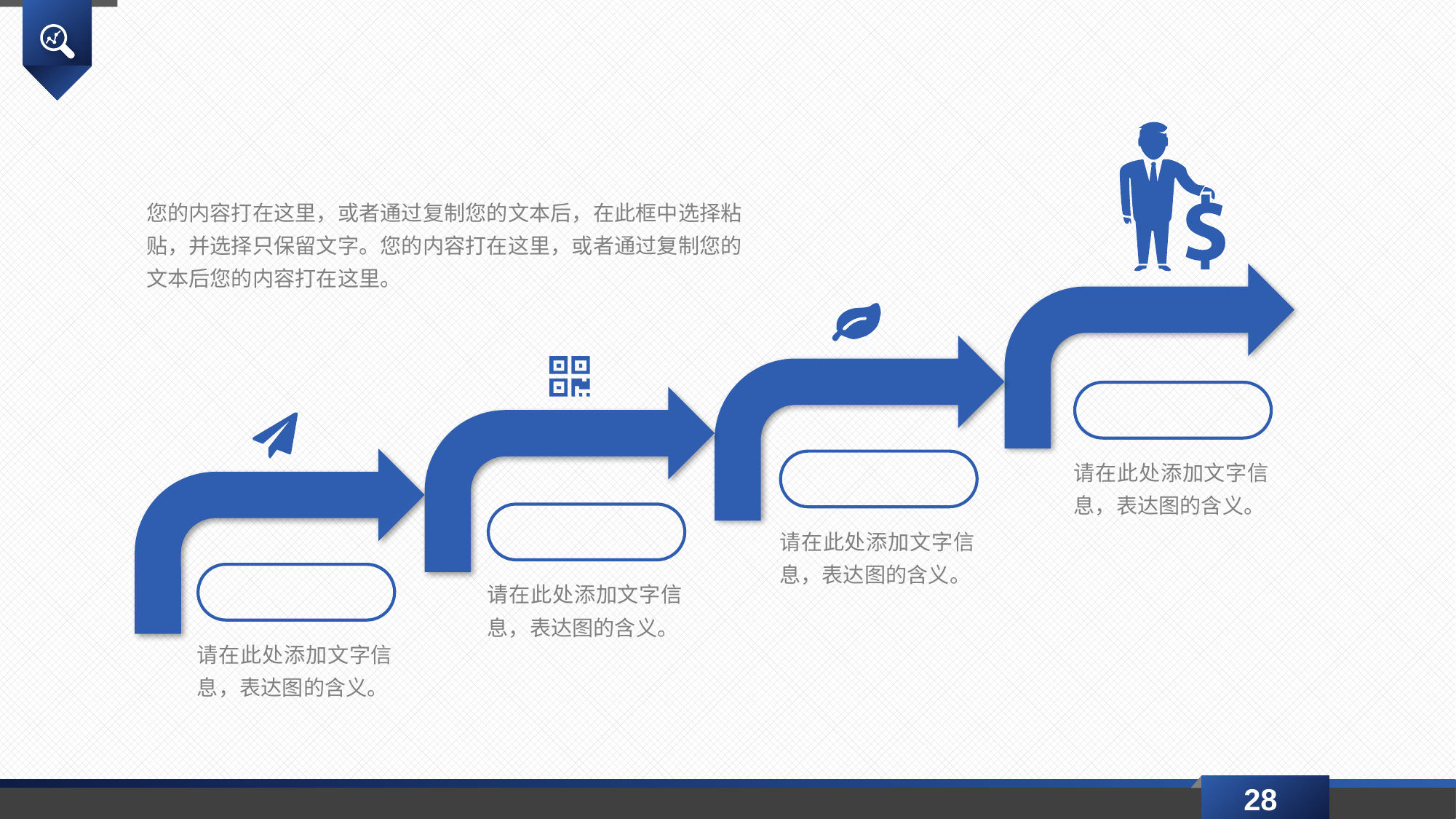

您的内容打在这里，或者通过复制您的文本后，在此框中选择粘贴，并选择只保留文字。您的内容打在这里，或者通过复制您的文本后您的内容打在这里。

请在此处添加文字信息，表达图的含义。

请在此处添加文字信息，表达图的含义。

请在此处添加文字信息，表达图的含义。

请在此处添加文字信息，表达图的含义。

28